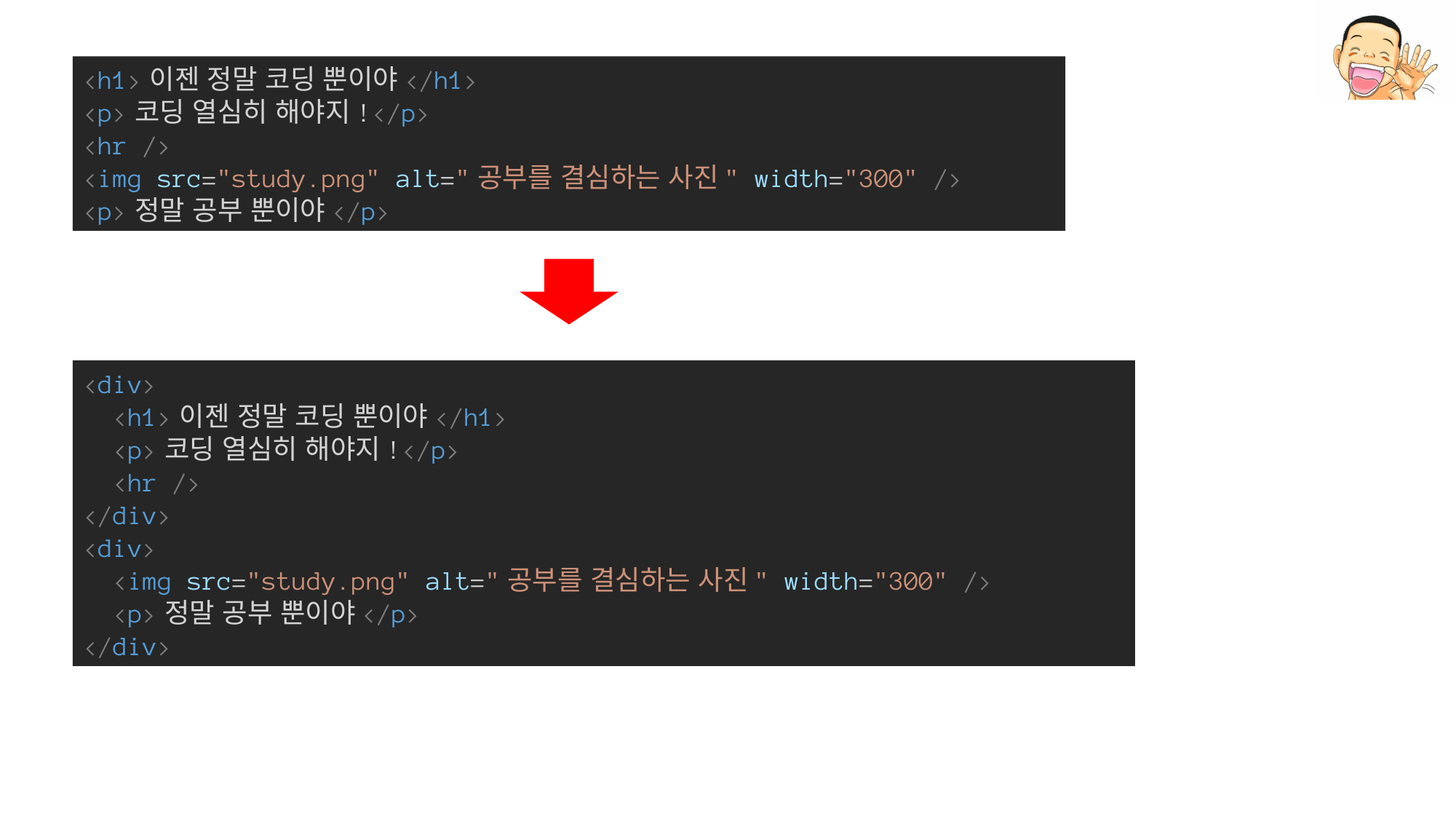

<h1>이젠 정말 코딩 뿐이야</h1>
<p>코딩 열심히 해야지!</p>
<hr />
<img src="study.png" alt="공부를 결심하는 사진" width="300" />
<p>정말 공부 뿐이야</p>

<div>
  <h1>이젠 정말 코딩 뿐이야</h1>
  <p>코딩 열심히 해야지!</p>
  <hr />
</div>
<div>
  <img src="study.png" alt="공부를 결심하는 사진" width="300" />
  <p>정말 공부 뿐이야</p>
</div>